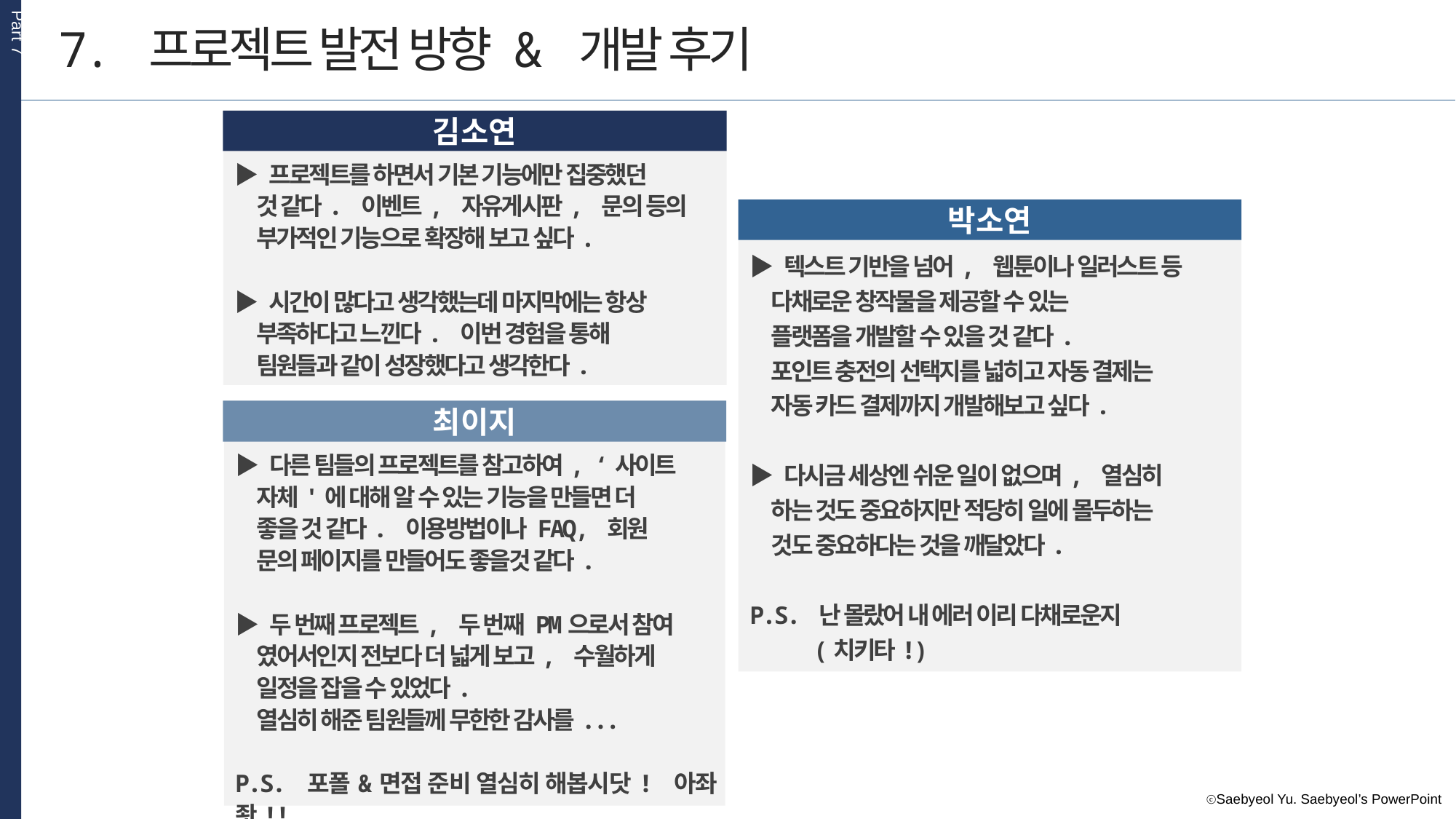

Part 7
7. 프로젝트 발전 방향 & 개발 후기

김소연
▶ 프로젝트를 하면서 기본 기능에만 집중했던
   것 같다. 이벤트, 자유게시판, 문의 등의
   부가적인 기능으로 확장해 보고 싶다.

▶ 시간이 많다고 생각했는데 마지막에는 항상
   부족하다고 느낀다. 이번 경험을 통해
   팀원들과 같이 성장했다고 생각한다.
박소연

▶ 텍스트 기반을 넘어, 웹툰이나 일러스트 등
   다채로운 창작물을 제공할 수 있는
   플랫폼을 개발할 수 있을 것 같다.
   포인트 충전의 선택지를 넓히고 자동 결제는
   자동 카드 결제까지 개발해보고 싶다.

▶ 다시금 세상엔 쉬운 일이 없으며, 열심히
   하는 것도 중요하지만 적당히 일에 몰두하는
   것도 중요하다는 것을 깨달았다.

P.S. 난 몰랐어 내 에러 이리 다채로운지
     (치키타!)

최이지
▶ 다른 팀들의 프로젝트를 참고하여, ‘사이트
   자체'에 대해 알 수 있는 기능을 만들면 더
   좋을 것 같다. 이용방법이나 FAQ, 회원
   문의 페이지를 만들어도 좋을것 같다.

▶ 두 번째 프로젝트, 두 번째 PM으로서 참여
   였어서인지 전보다 더 넓게 보고, 수월하게
   일정을 잡을 수 있었다.
   열심히 해준 팀원들께 무한한 감사를...

P.S. 포폴&면접 준비 열심히 해봅시닷! 아좌좟!!